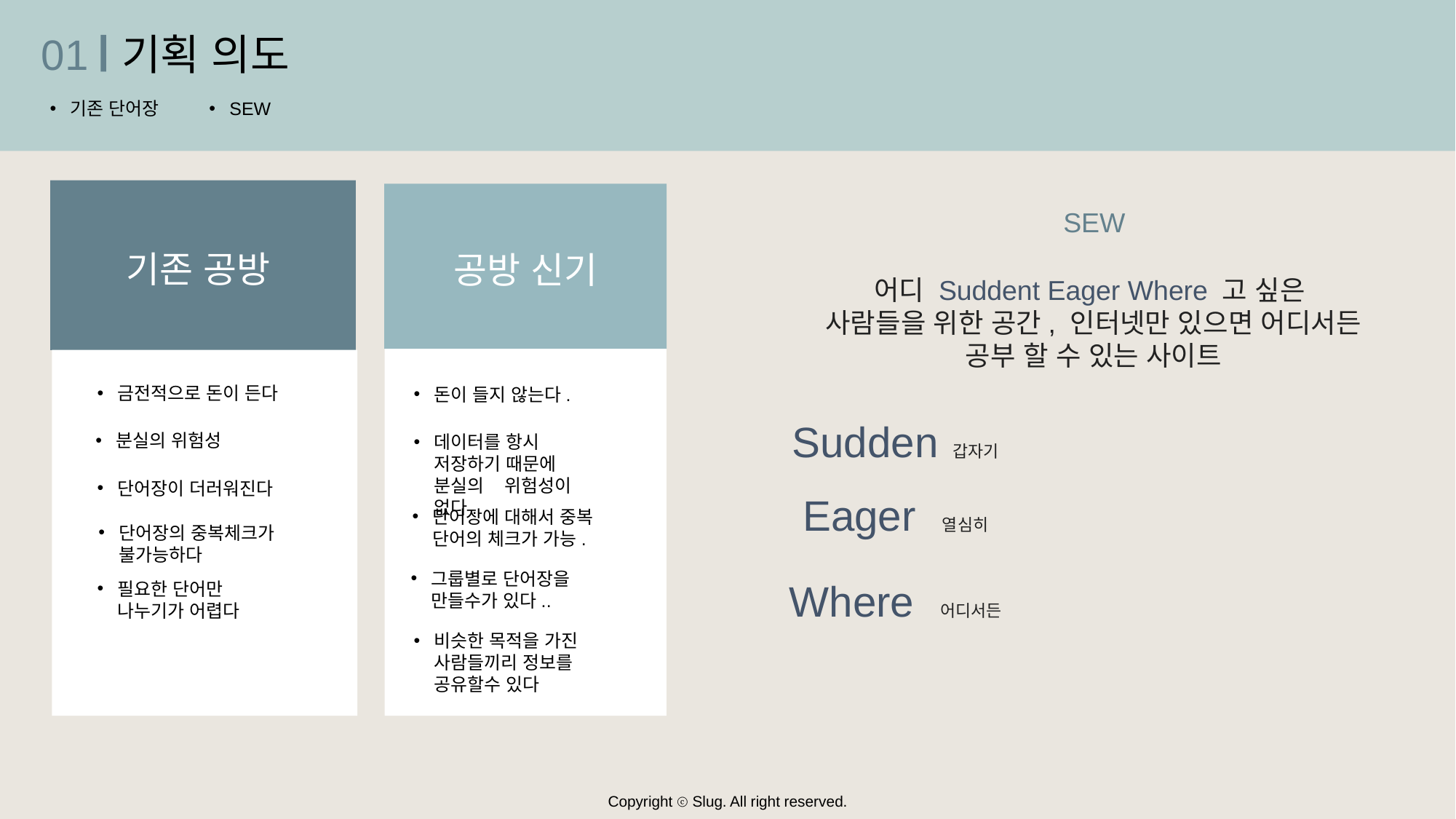

01
기획 의도

기존 단어장
SEW

SEW
기존 공방
공방 신기
어디 Suddent Eager Where 고 싶은
사람들을 위한 공간, 인터넷만 있으면 어디서든 공부 할 수 있는 사이트

금전적으로 돈이 든다
돈이 들지 않는다.

Sudden 갑자기

분실의 위험성
데이터를 항시 저장하기 때문에 분실의    위험성이 없다.
단어장이 더러워진다
Eager  열심히
단어장에 대해서 중복 단어의 체크가 가능.
단어장의 중복체크가 불가능하다
그룹별로 단어장을 만들수가 있다..
Where  어디서든
필요한 단어만 나누기가 어렵다
비슷한 목적을 가진 사람들끼리 정보를  공유할수 있다
Copyright ⓒ Slug. All right reserved.